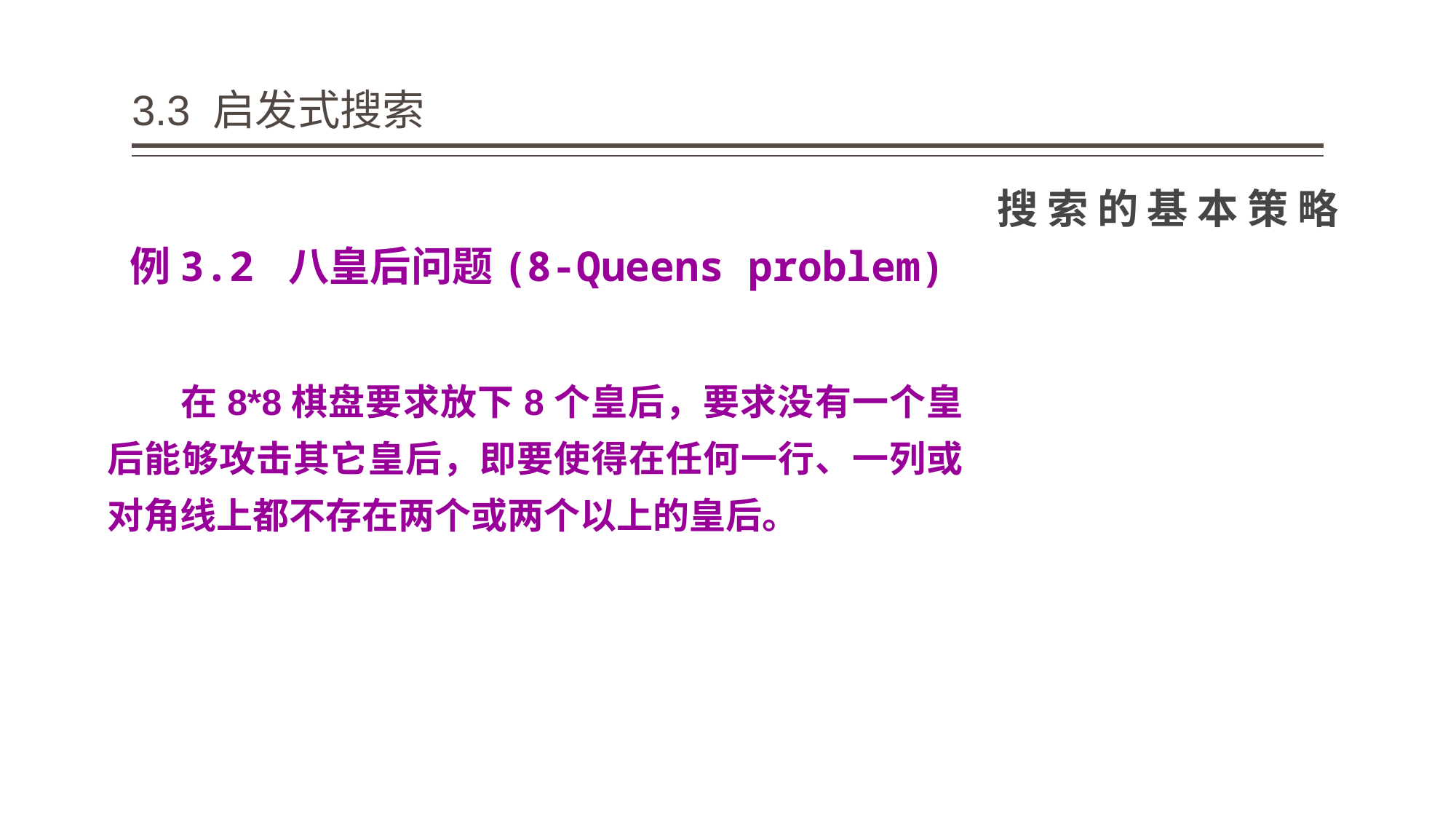

# 3.3 启发式搜索
搜索的基本策略
例3.2 八皇后问题(8-Queens problem)
       在8*8棋盘要求放下8个皇后，要求没有一个皇后能够攻击其它皇后，即要使得在任何一行、一列或对角线上都不存在两个或两个以上的皇后。